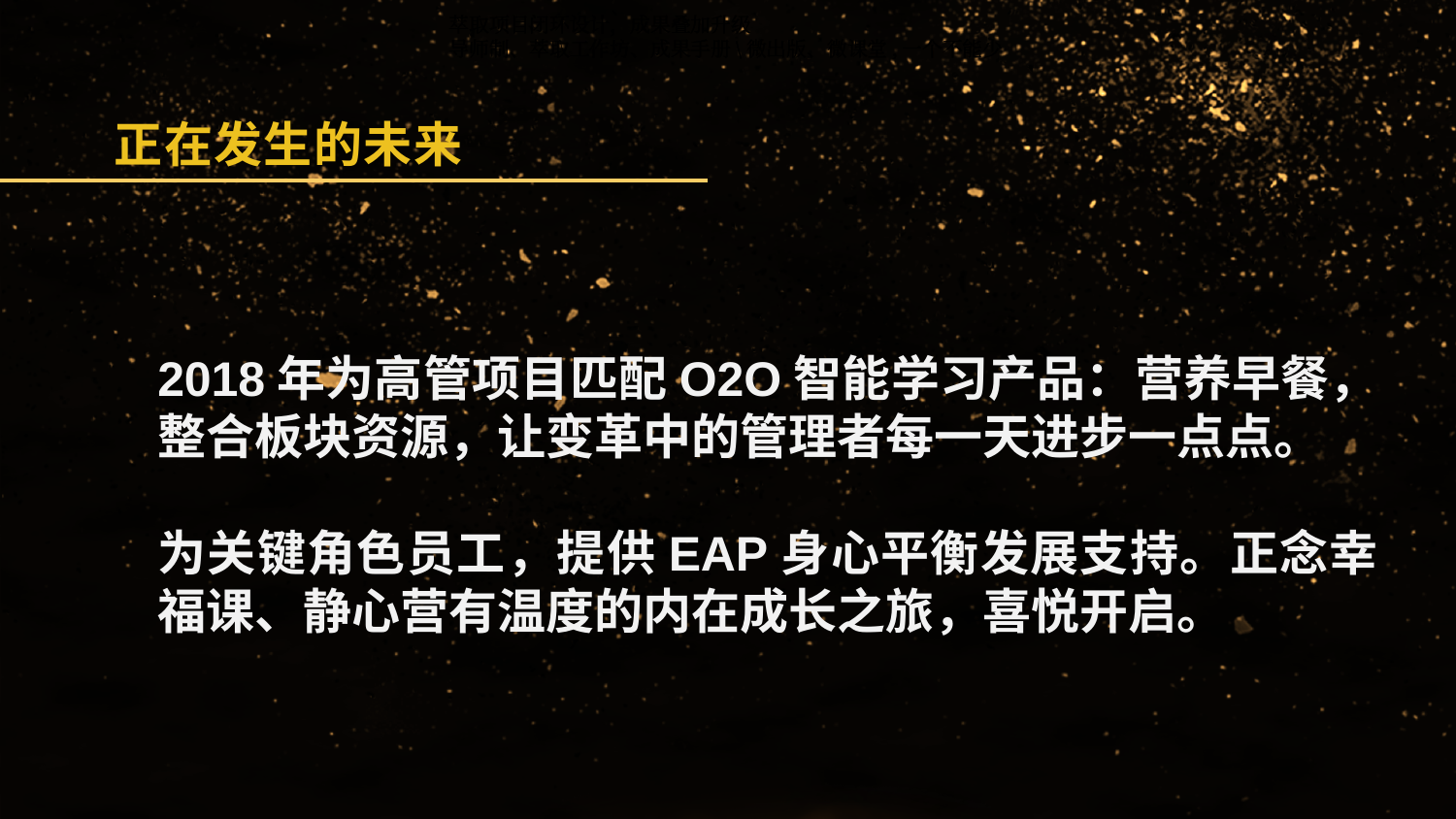

萃取项目闭环设计，成果叠加升级
导师制、萃取工作坊、成果手册\微出版、微课堂,一个不能少
萃取项目闭环设计，成果叠加升级
导师制、萃取工作坊、成果手册\微出版、微课堂,一个不能少
正在发生的未来
2018年为高管项目匹配O2O智能学习产品：营养早餐，整合板块资源，让变革中的管理者每一天进步一点点。

为关键角色员工，提供EAP身心平衡发展支持。正念幸福课、静心营有温度的内在成长之旅，喜悦开启。